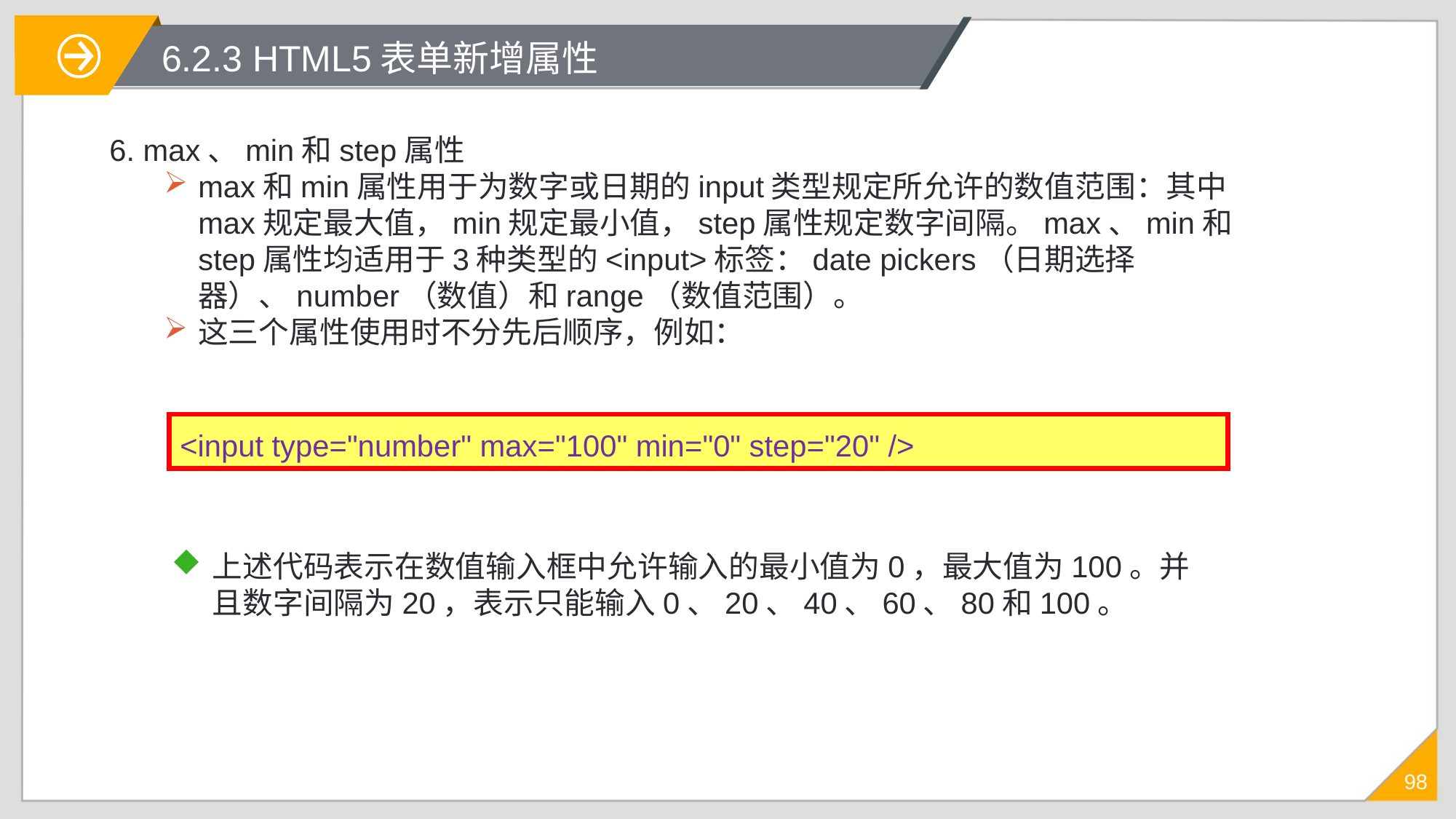

# 6.2.3 HTML5表单新增属性
6. max、min和step属性
max和min属性用于为数字或日期的input类型规定所允许的数值范围：其中max规定最大值，min规定最小值，step属性规定数字间隔。max、min和step属性均适用于3种类型的<input>标签：date pickers（日期选择器）、number（数值）和range（数值范围）。
这三个属性使用时不分先后顺序，例如：

<input type="number" max="100" min="0" step="20" />
上述代码表示在数值输入框中允许输入的最小值为0，最大值为100。并且数字间隔为20，表示只能输入0、20、40、60、80和100。